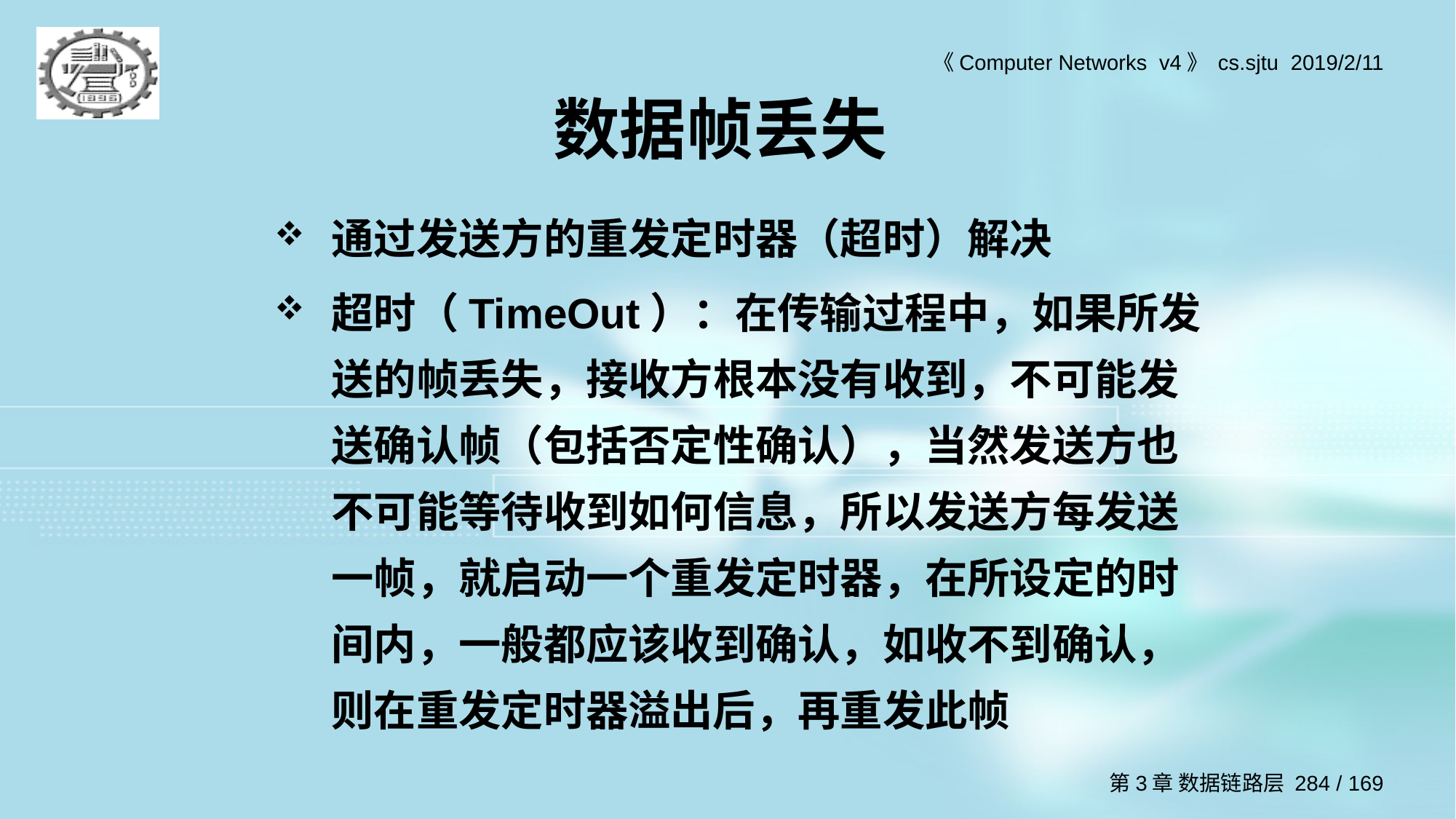

# 数据帧丢失
通过发送方的重发定时器（超时）解决
超时（TimeOut）：在传输过程中，如果所发送的帧丢失，接收方根本没有收到，不可能发送确认帧（包括否定性确认），当然发送方也不可能等待收到如何信息，所以发送方每发送一帧，就启动一个重发定时器，在所设定的时间内，一般都应该收到确认，如收不到确认，则在重发定时器溢出后，再重发此帧